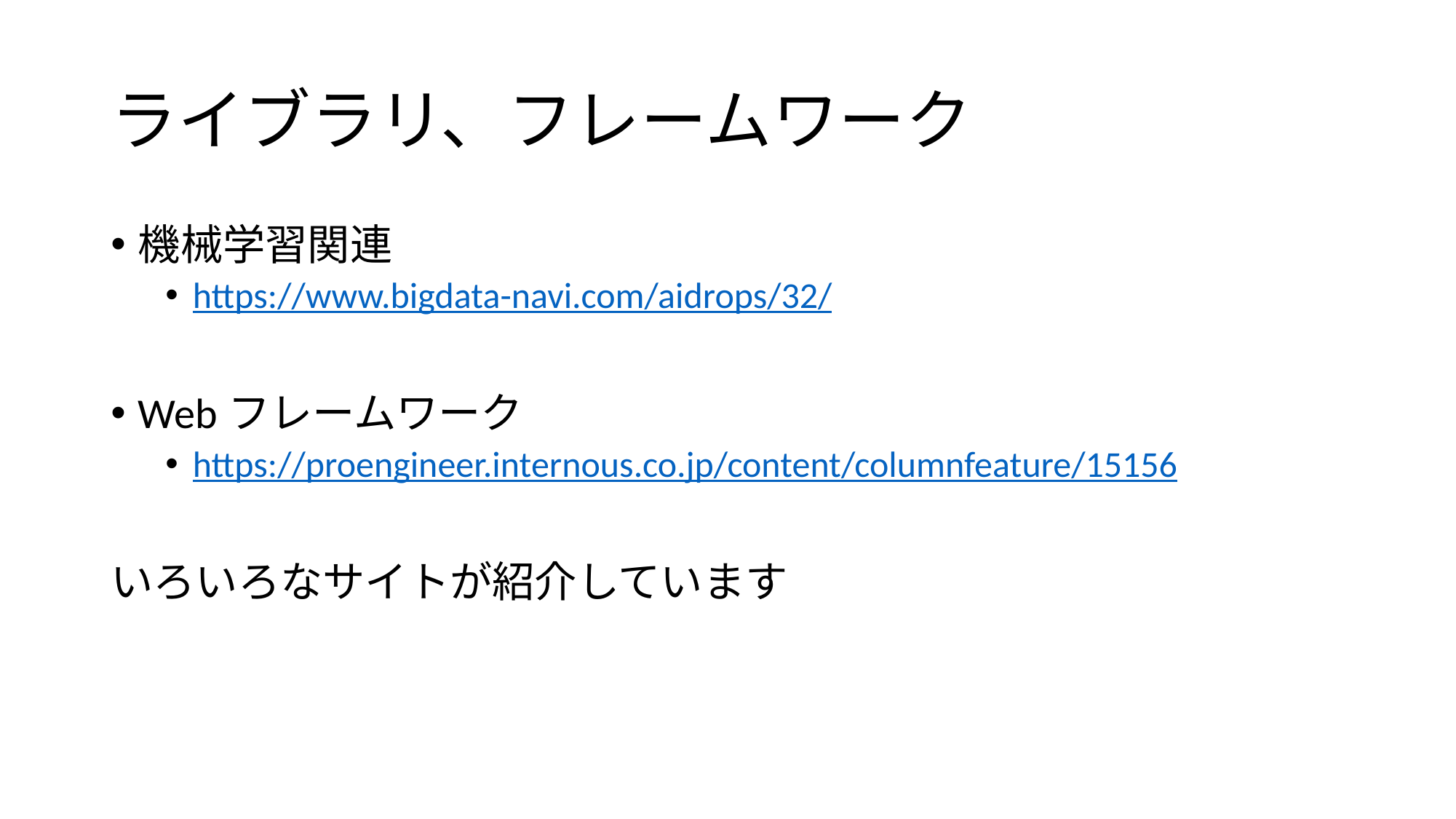

# ライブラリ、フレームワーク
機械学習関連
https://www.bigdata-navi.com/aidrops/32/

Webフレームワーク
https://proengineer.internous.co.jp/content/columnfeature/15156

いろいろなサイトが紹介しています